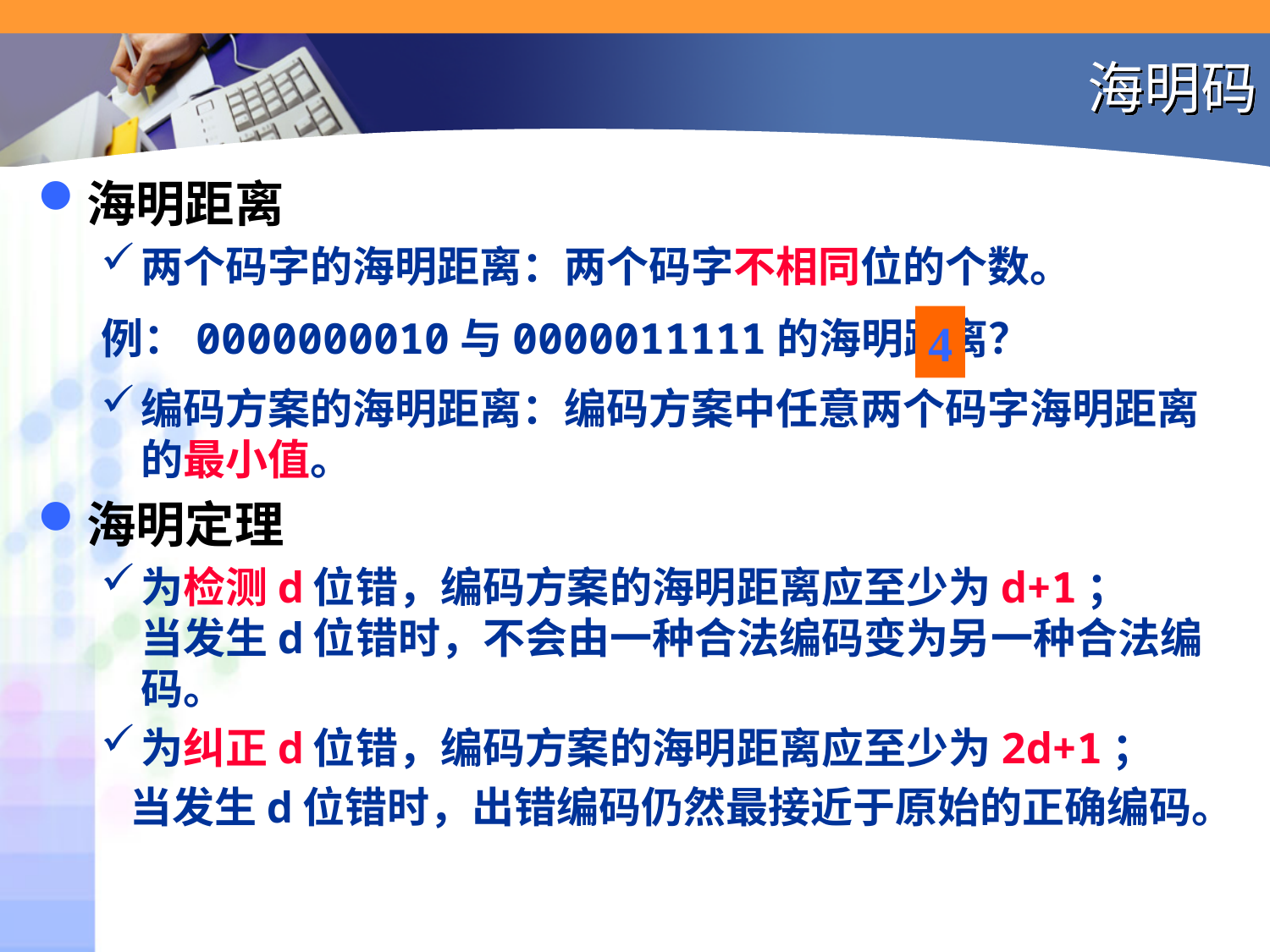

# 海明码
海明距离
两个码字的海明距离：两个码字不相同位的个数。
例：0000000010与0000011111的海明距离？
编码方案的海明距离：编码方案中任意两个码字海明距离的最小值。
海明定理
为检测d位错，编码方案的海明距离应至少为d+1；       当发生d位错时，不会由一种合法编码变为另一种合法编码。
为纠正d位错，编码方案的海明距离应至少为2d+1；
  当发生d位错时，出错编码仍然最接近于原始的正确编码。

4